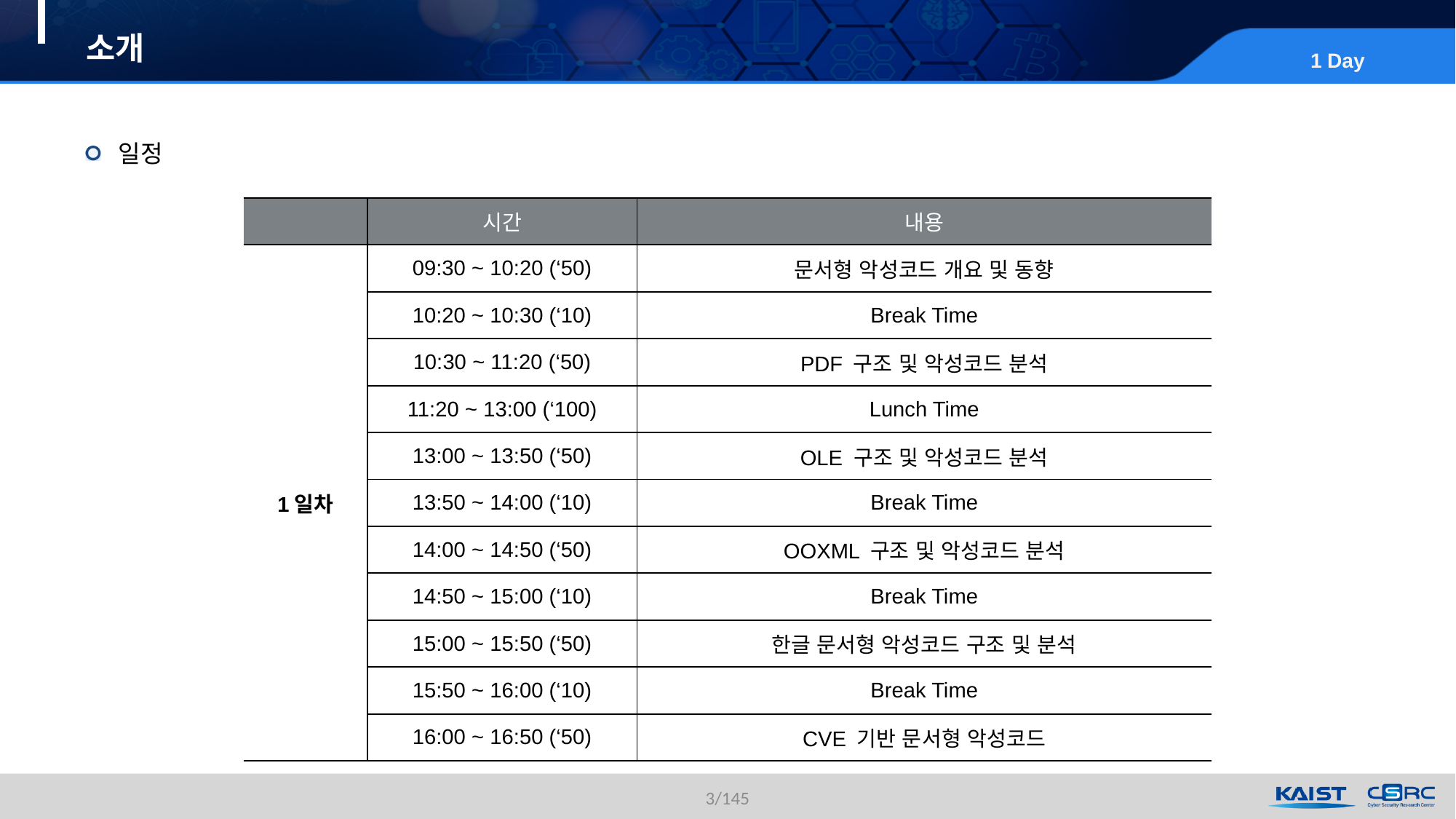

# 소개
 일정
|  | 시간 | 내용 |
| --- | --- | --- |
| 1일차 | 09:30 ~ 10:20 (‘50) | 문서형 악성코드 개요 및 동향 |
|  | 10:20 ~ 10:30 (‘10) | Break Time |
|  | 10:30 ~ 11:20 (‘50) | PDF 구조 및 악성코드 분석 |
|  | 11:20 ~ 13:00 (‘100) | Lunch Time |
|  | 13:00 ~ 13:50 (‘50) | OLE 구조 및 악성코드 분석 |
|  | 13:50 ~ 14:00 (‘10) | Break Time |
|  | 14:00 ~ 14:50 (‘50) | OOXML 구조 및 악성코드 분석 |
|  | 14:50 ~ 15:00 (‘10) | Break Time |
|  | 15:00 ~ 15:50 (‘50) | 한글 문서형 악성코드 구조 및 분석 |
|  | 15:50 ~ 16:00 (‘10) | Break Time |
|  | 16:00 ~ 16:50 (‘50) | CVE 기반 문서형 악성코드 |
3/145